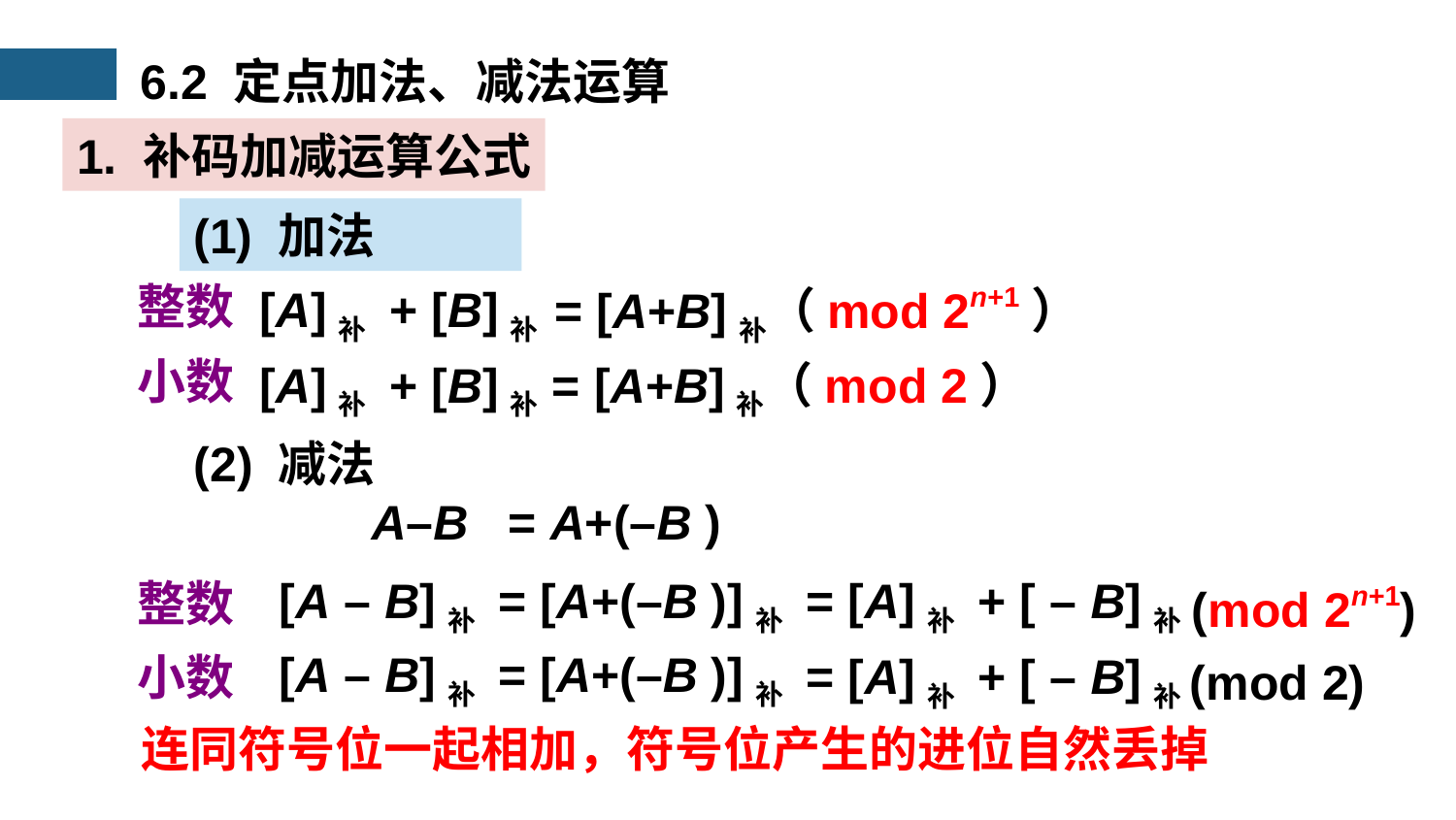

6.2 定点加法、减法运算
1. 补码加减运算公式
(1) 加法
整数
[A]补 + [B]补
= [A+B]补（mod 2n+1）
小数
[A]补 + [B]补
= [A+B]补（mod 2）
(2) 减法
A–B
= A+(–B )
[A – B]补
= [A+(–B )]补
= [A]补 + [ – B]补
整数
(mod 2n+1)
[A – B]补
= [A+(–B )]补
= [A]补 + [ – B]补
小数
(mod 2)
连同符号位一起相加，符号位产生的进位自然丢掉